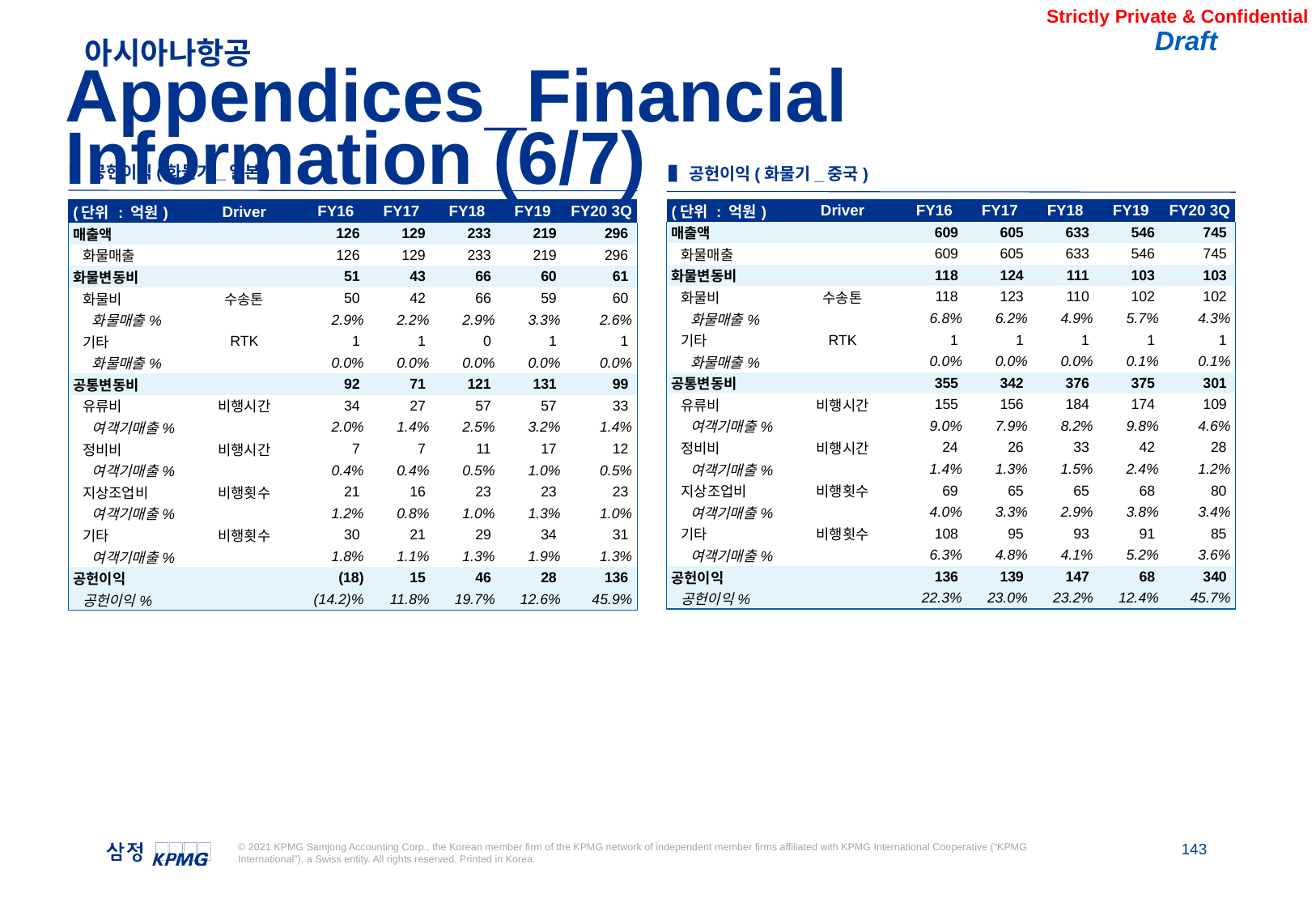

아시아나항공
Appendices_Financial Information (6/7)
▌공헌이익(화물기_일본)

▌공헌이익(화물기_중국)

| (단위 : 억원) | Driver | FY16 | FY17 | FY18 | FY19 | FY20 3Q |
| --- | --- | --- | --- | --- | --- | --- |
| 매출액 |  | 126 | 129 | 233 | 219 | 296 |
| 화물매출 |  | 126 | 129 | 233 | 219 | 296 |
| 화물변동비 |  | 51 | 43 | 66 | 60 | 61 |
| 화물비 | 수송톤 | 50 | 42 | 66 | 59 | 60 |
| 화물매출% |  | 2.9% | 2.2% | 2.9% | 3.3% | 2.6% |
| 기타 | RTK | 1 | 1 | 0 | 1 | 1 |
| 화물매출% |  | 0.0% | 0.0% | 0.0% | 0.0% | 0.0% |
| 공통변동비 |  | 92 | 71 | 121 | 131 | 99 |
| 유류비 | 비행시간 | 34 | 27 | 57 | 57 | 33 |
| 여객기매출% |  | 2.0% | 1.4% | 2.5% | 3.2% | 1.4% |
| 정비비 | 비행시간 | 7 | 7 | 11 | 17 | 12 |
| 여객기매출% |  | 0.4% | 0.4% | 0.5% | 1.0% | 0.5% |
| 지상조업비 | 비행횟수 | 21 | 16 | 23 | 23 | 23 |
| 여객기매출% |  | 1.2% | 0.8% | 1.0% | 1.3% | 1.0% |
| 기타 | 비행횟수 | 30 | 21 | 29 | 34 | 31 |
| 여객기매출% |  | 1.8% | 1.1% | 1.3% | 1.9% | 1.3% |
| 공헌이익 |  | (18) | 15 | 46 | 28 | 136 |
| 공헌이익% |  | (14.2)% | 11.8% | 19.7% | 12.6% | 45.9% |
| (단위 : 억원) | Driver | FY16 | FY17 | FY18 | FY19 | FY20 3Q |
| --- | --- | --- | --- | --- | --- | --- |
| 매출액 |  | 609 | 605 | 633 | 546 | 745 |
| 화물매출 |  | 609 | 605 | 633 | 546 | 745 |
| 화물변동비 |  | 118 | 124 | 111 | 103 | 103 |
| 화물비 | 수송톤 | 118 | 123 | 110 | 102 | 102 |
| 화물매출% |  | 6.8% | 6.2% | 4.9% | 5.7% | 4.3% |
| 기타 | RTK | 1 | 1 | 1 | 1 | 1 |
| 화물매출% |  | 0.0% | 0.0% | 0.0% | 0.1% | 0.1% |
| 공통변동비 |  | 355 | 342 | 376 | 375 | 301 |
| 유류비 | 비행시간 | 155 | 156 | 184 | 174 | 109 |
| 여객기매출% |  | 9.0% | 7.9% | 8.2% | 9.8% | 4.6% |
| 정비비 | 비행시간 | 24 | 26 | 33 | 42 | 28 |
| 여객기매출% |  | 1.4% | 1.3% | 1.5% | 2.4% | 1.2% |
| 지상조업비 | 비행횟수 | 69 | 65 | 65 | 68 | 80 |
| 여객기매출% |  | 4.0% | 3.3% | 2.9% | 3.8% | 3.4% |
| 기타 | 비행횟수 | 108 | 95 | 93 | 91 | 85 |
| 여객기매출% |  | 6.3% | 4.8% | 4.1% | 5.2% | 3.6% |
| 공헌이익 |  | 136 | 139 | 147 | 68 | 340 |
| 공헌이익% |  | 22.3% | 23.0% | 23.2% | 12.4% | 45.7% |